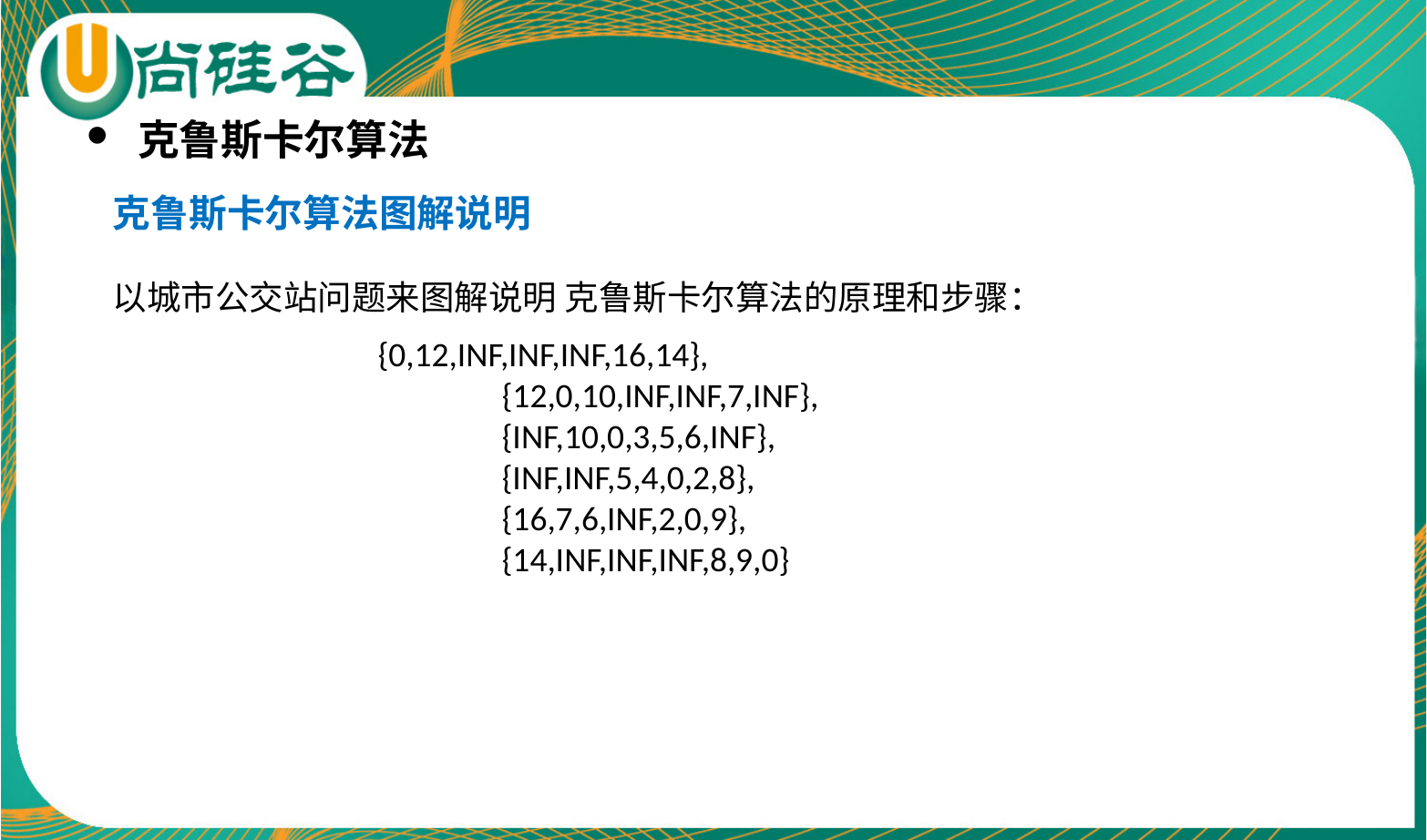

克鲁斯卡尔算法
克鲁斯卡尔算法图解说明

以城市公交站问题来图解说明 克鲁斯卡尔算法的原理和步骤：

{0,12,INF,INF,INF,16,14},
                {12,0,10,INF,INF,7,INF},
                {INF,10,0,3,5,6,INF},
                {INF,INF,5,4,0,2,8},
                {16,7,6,INF,2,0,9},
                {14,INF,INF,INF,8,9,0}